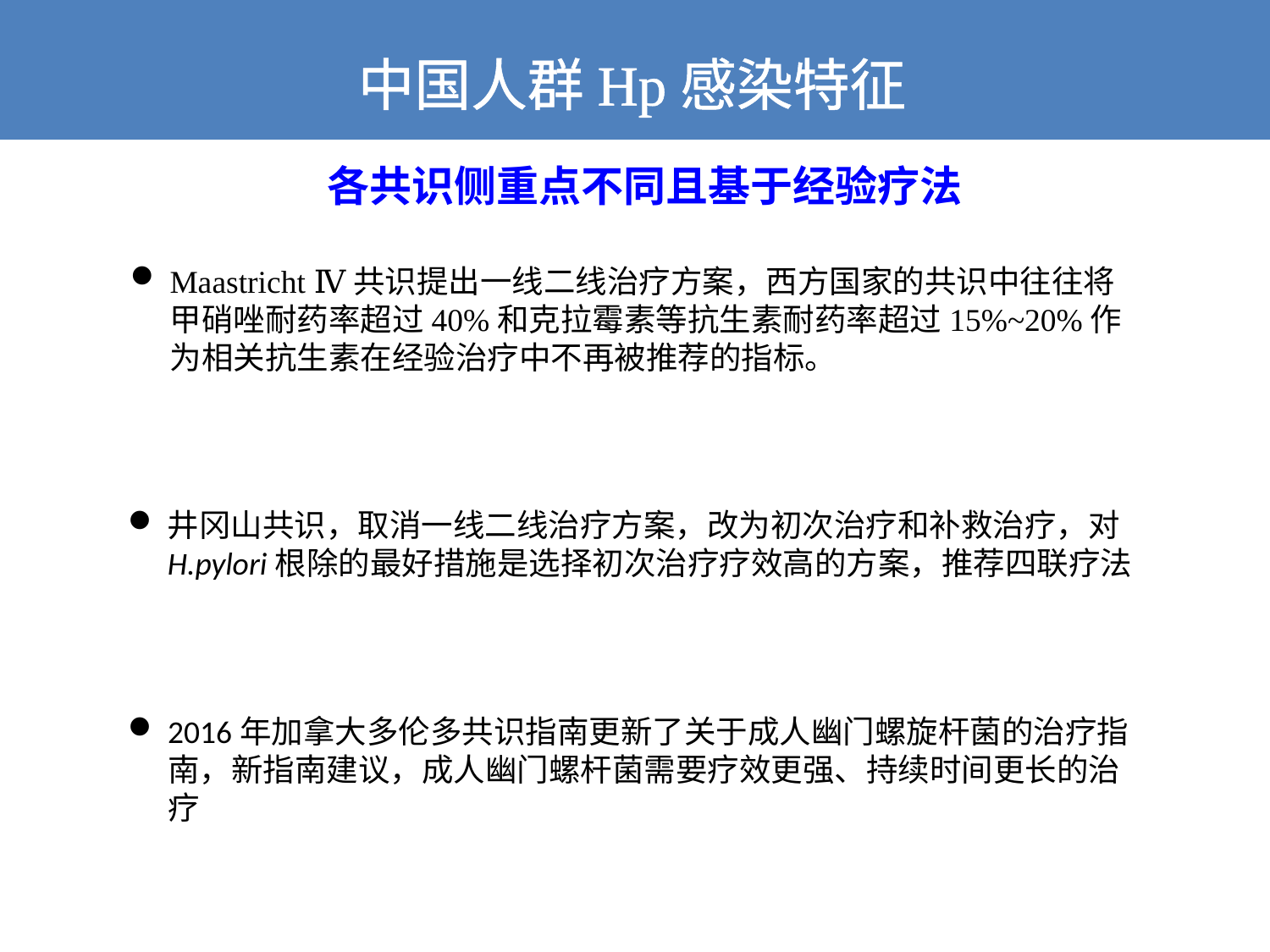

中国人群Hp感染特征
各共识侧重点不同且基于经验疗法
Maastricht Ⅳ共识提出一线二线治疗方案，西方国家的共识中往往将甲硝唑耐药率超过40%和克拉霉素等抗生素耐药率超过15%~20%作为相关抗生素在经验治疗中不再被推荐的指标。

井冈山共识，取消一线二线治疗方案，改为初次治疗和补救治疗，对H.pylori根除的最好措施是选择初次治疗疗效高的方案，推荐四联疗法
2016年加拿大多伦多共识指南更新了关于成人幽门螺旋杆菌的治疗指南，新指南建议，成人幽门螺杆菌需要疗效更强、持续时间更长的治疗